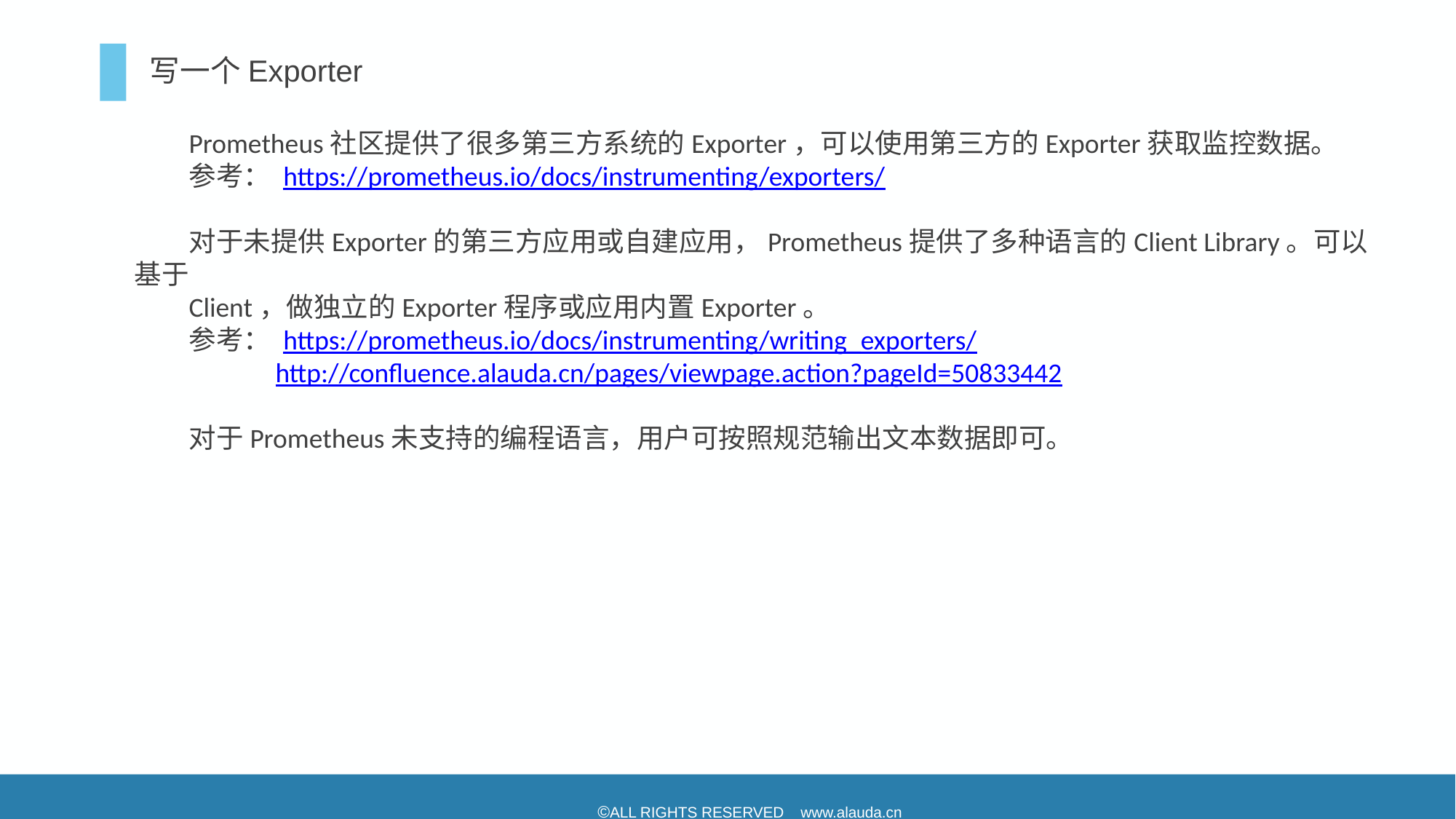

# 写一个Exporter
Prometheus社区提供了很多第三方系统的Exporter，可以使用第三方的Exporter获取监控数据。
参考： https://prometheus.io/docs/instrumenting/exporters/

对于未提供Exporter的第三方应用或自建应用，Prometheus提供了多种语言的Client Library。可以基于
Client，做独立的Exporter程序或应用内置Exporter。
参考： https://prometheus.io/docs/instrumenting/writing_exporters/
              http://confluence.alauda.cn/pages/viewpage.action?pageId=50833442

对于Prometheus未支持的编程语言，用户可按照规范输出文本数据即可。